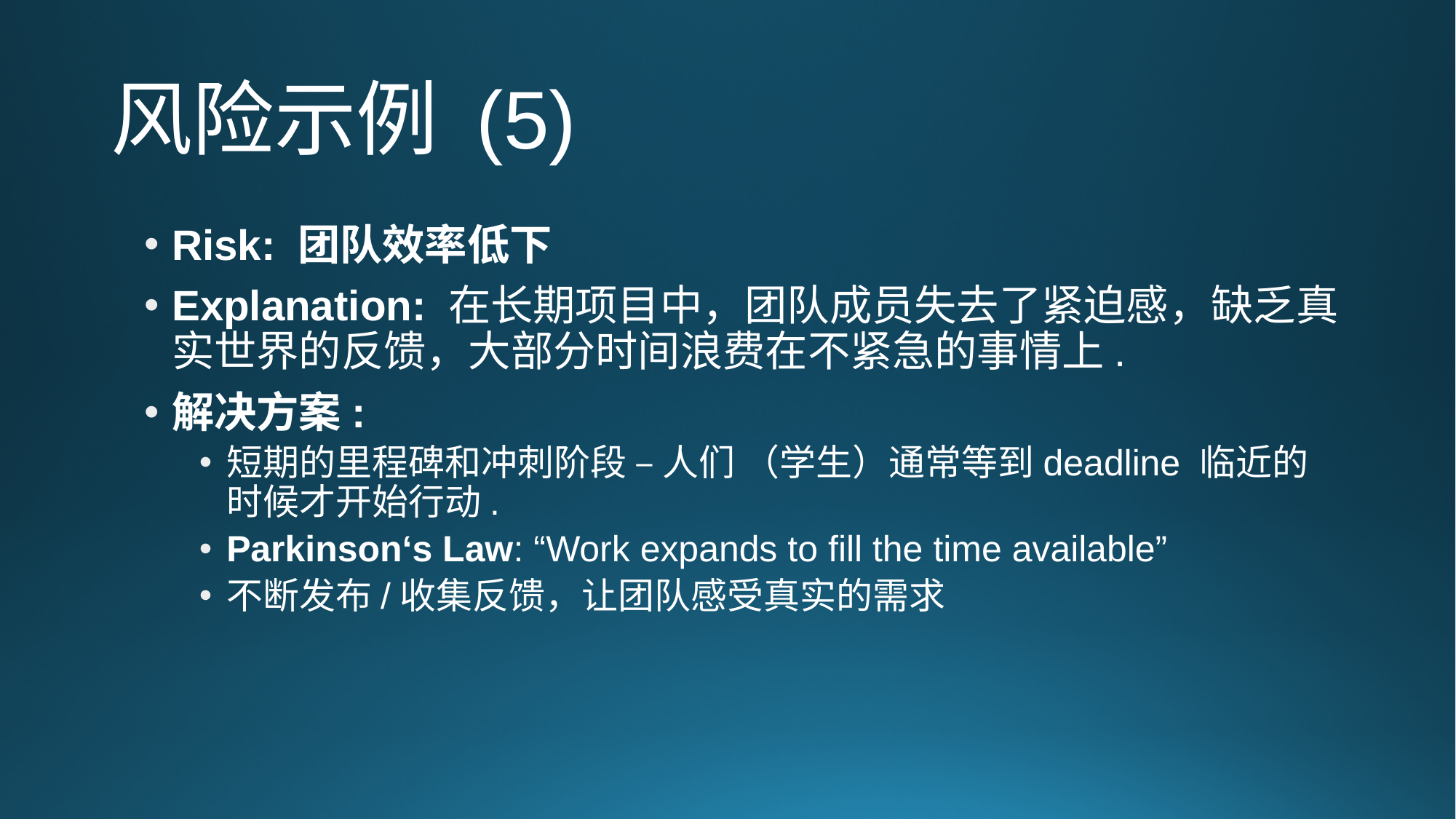

# 风险示例 (5)
Risk: 团队效率低下
Explanation: 在长期项目中，团队成员失去了紧迫感，缺乏真实世界的反馈，大部分时间浪费在不紧急的事情上.
解决方案:
短期的里程碑和冲刺阶段 – 人们 （学生）通常等到deadline 临近的时候才开始行动.
Parkinson‘s Law: “Work expands to fill the time available”
不断发布/收集反馈，让团队感受真实的需求